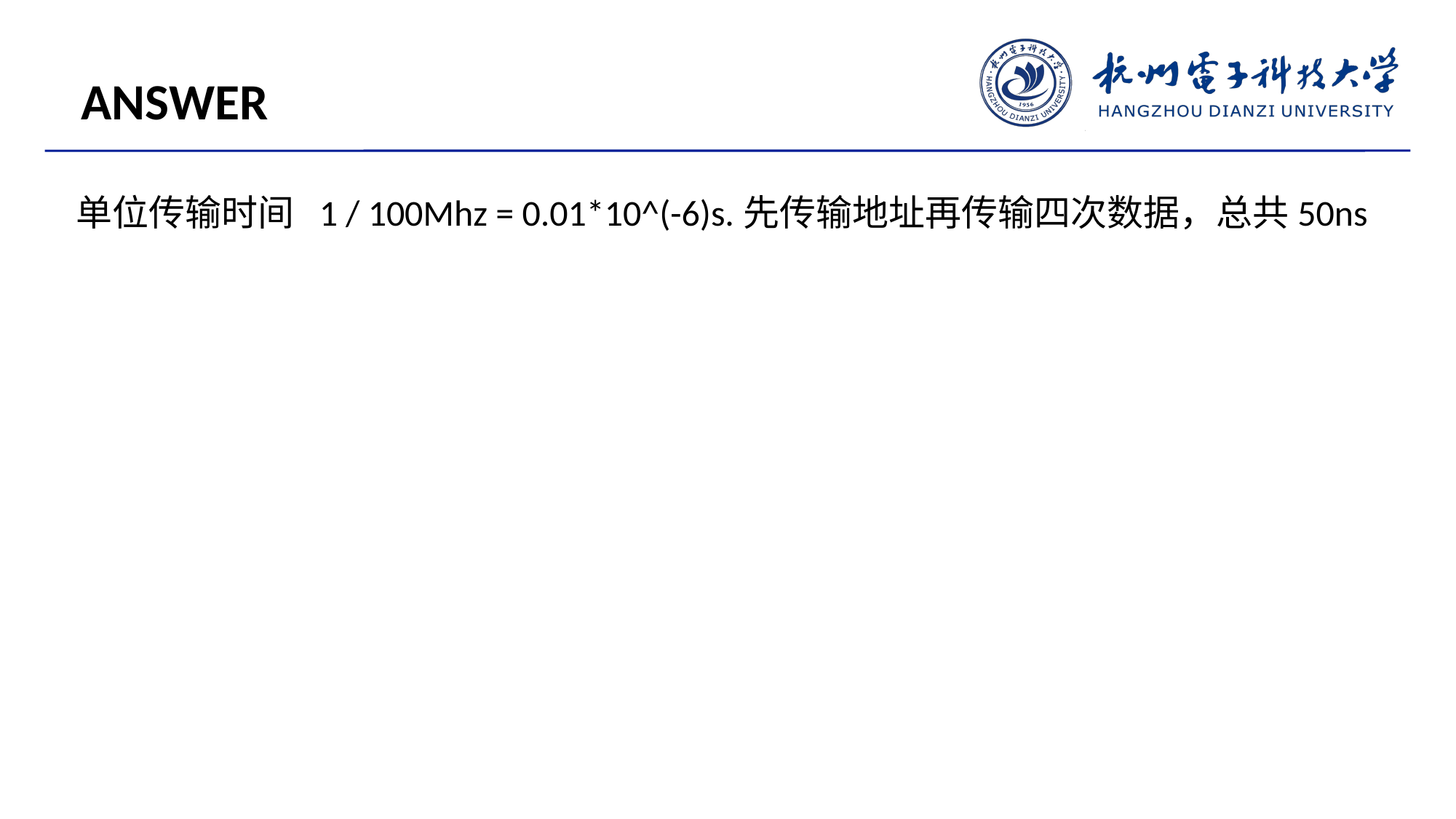

ANSWER
单位传输时间  1 / 100Mhz = 0.01*10^(-6)s.先传输地址再传输四次数据，总共50ns